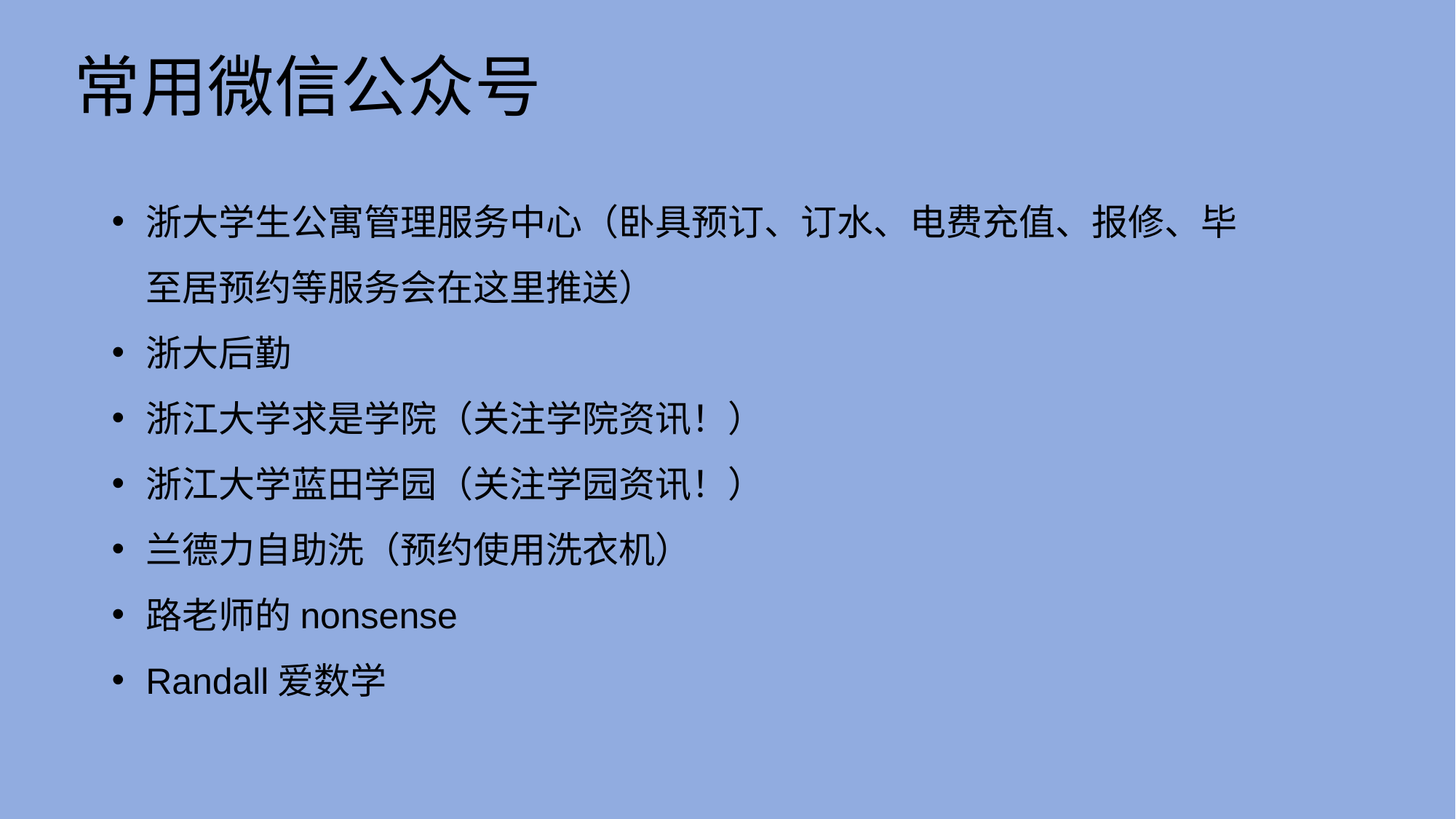

常用微信公众号
浙大学生公寓管理服务中心（卧具预订、订水、电费充值、报修、毕至居预约等服务会在这里推送）
浙大后勤
浙江大学求是学院（关注学院资讯！）
浙江大学蓝田学园（关注学园资讯！）
兰德力自助洗（预约使用洗衣机）
路老师的nonsense
Randall爱数学